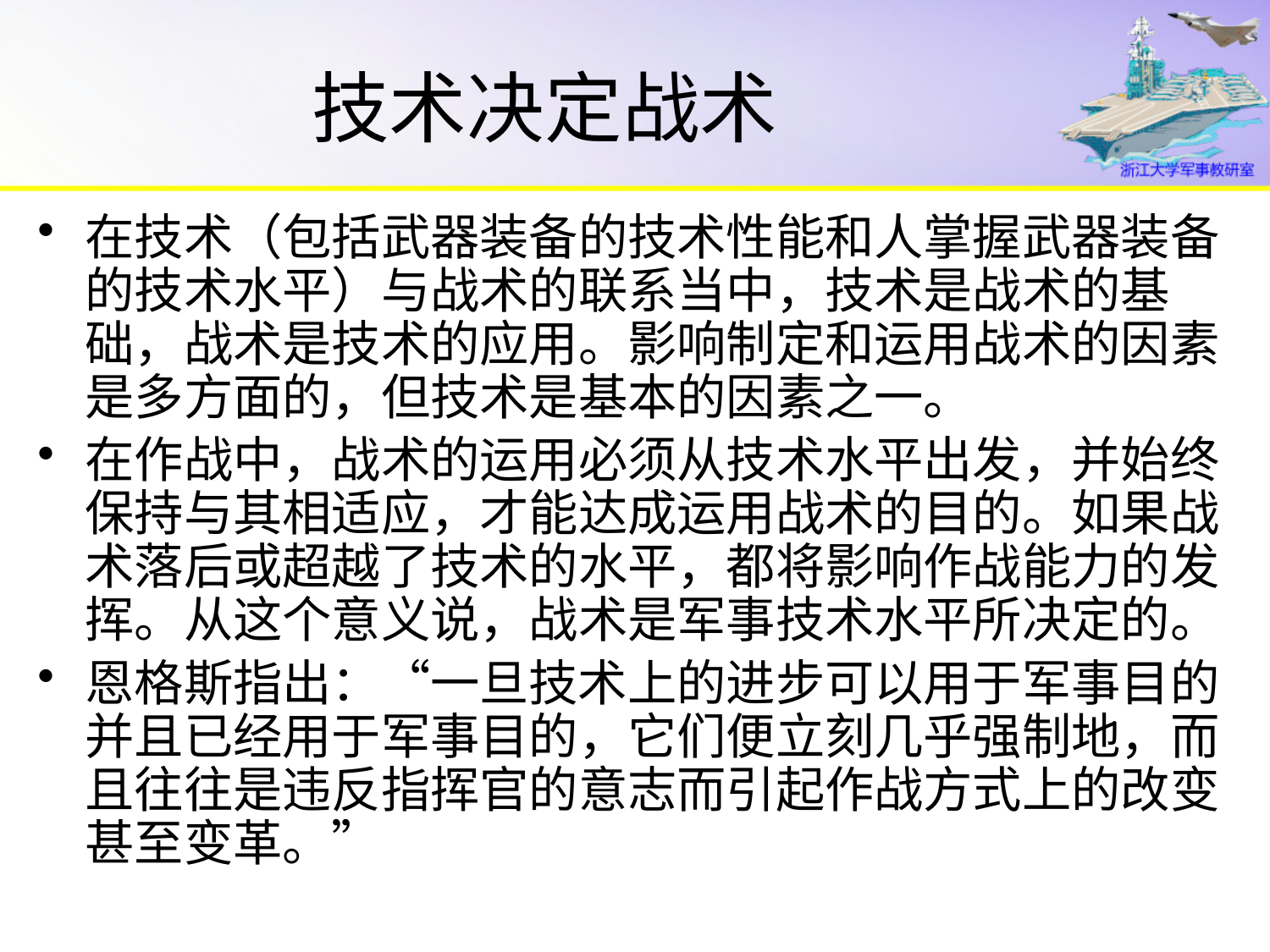

# 技术决定战术
在技术（包括武器装备的技术性能和人掌握武器装备的技术水平）与战术的联系当中，技术是战术的基础，战术是技术的应用。影响制定和运用战术的因素是多方面的，但技术是基本的因素之一。
在作战中，战术的运用必须从技术水平出发，并始终保持与其相适应，才能达成运用战术的目的。如果战术落后或超越了技术的水平，都将影响作战能力的发挥。从这个意义说，战术是军事技术水平所决定的。
恩格斯指出：“一旦技术上的进步可以用于军事目的并且已经用于军事目的，它们便立刻几乎强制地，而且往往是违反指挥官的意志而引起作战方式上的改变甚至变革。”